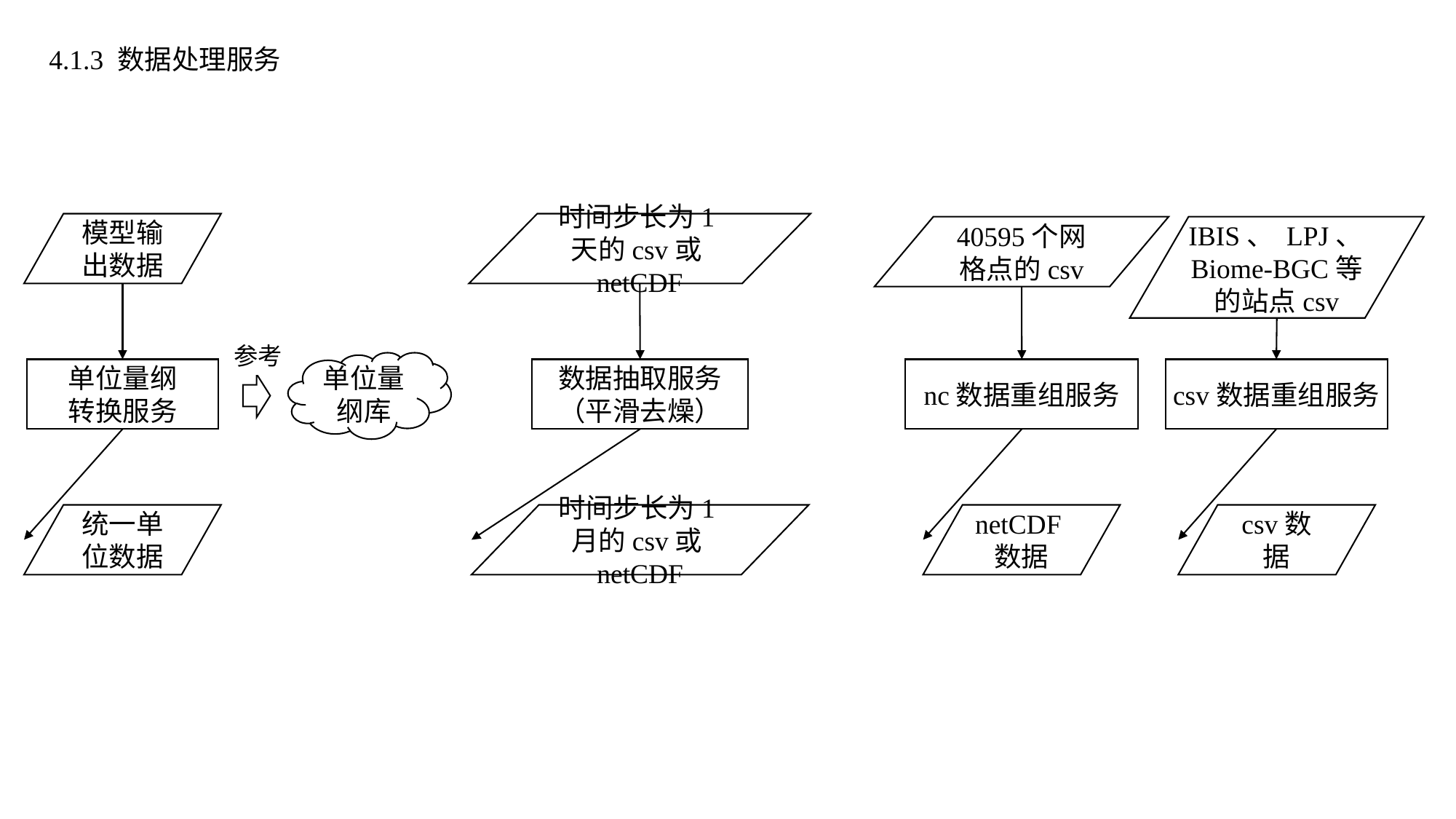

# 4.1.3 数据处理服务
模型输出数据
参考
单位量纲库
单位量纲
转换服务

统一单位数据
时间步长为1天的csv或netCDF
数据抽取服务
（平滑去燥）
时间步长为1月的csv或netCDF
40595个网格点的csv
nc数据重组服务
netCDF数据
IBIS、 LPJ、Biome-BGC等的站点csv
csv数据重组服务
csv数据